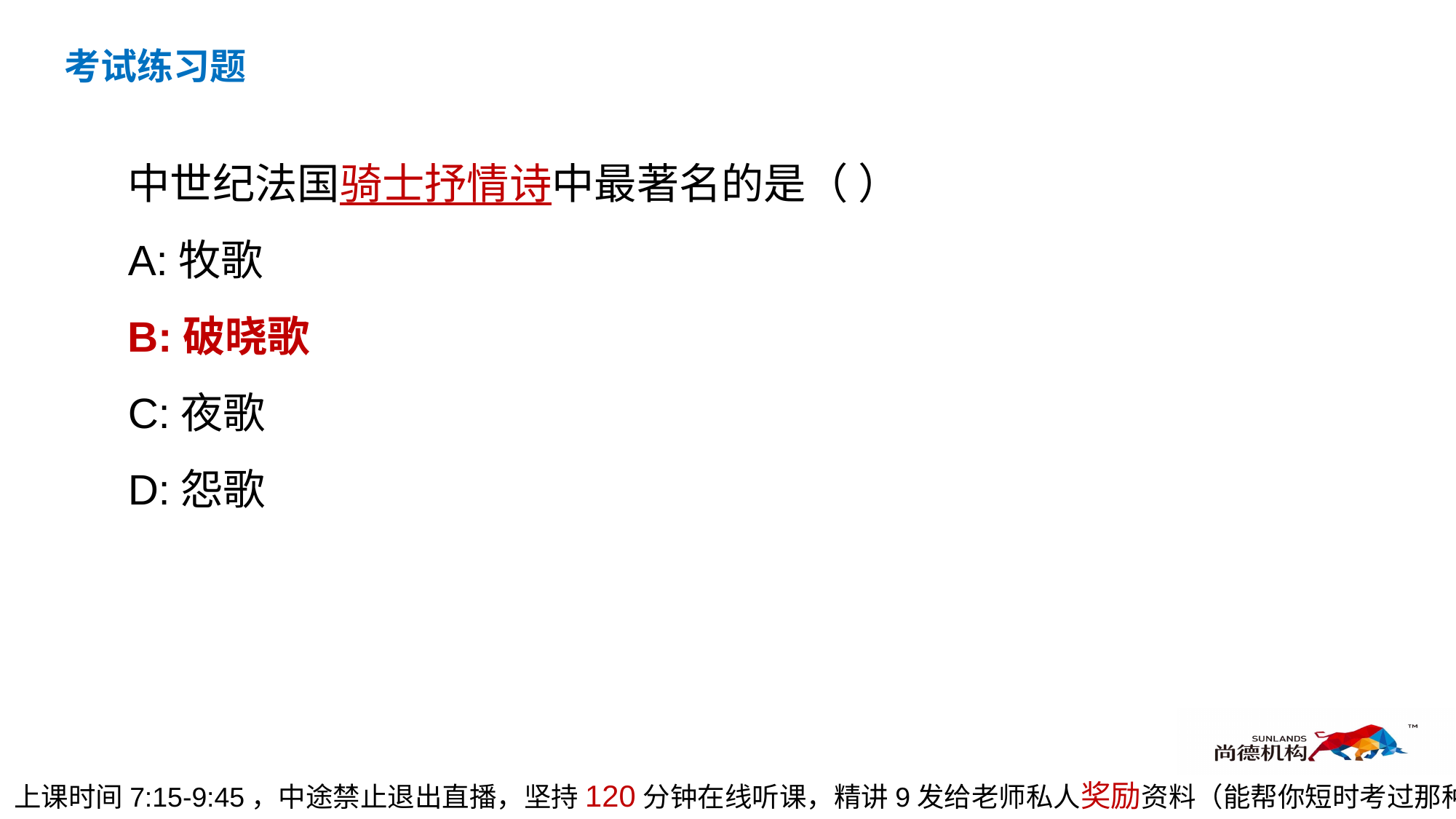

考试练习题
中世纪法国骑士抒情诗中最著名的是（ ）
A:牧歌
B:破晓歌
C:夜歌
D:怨歌